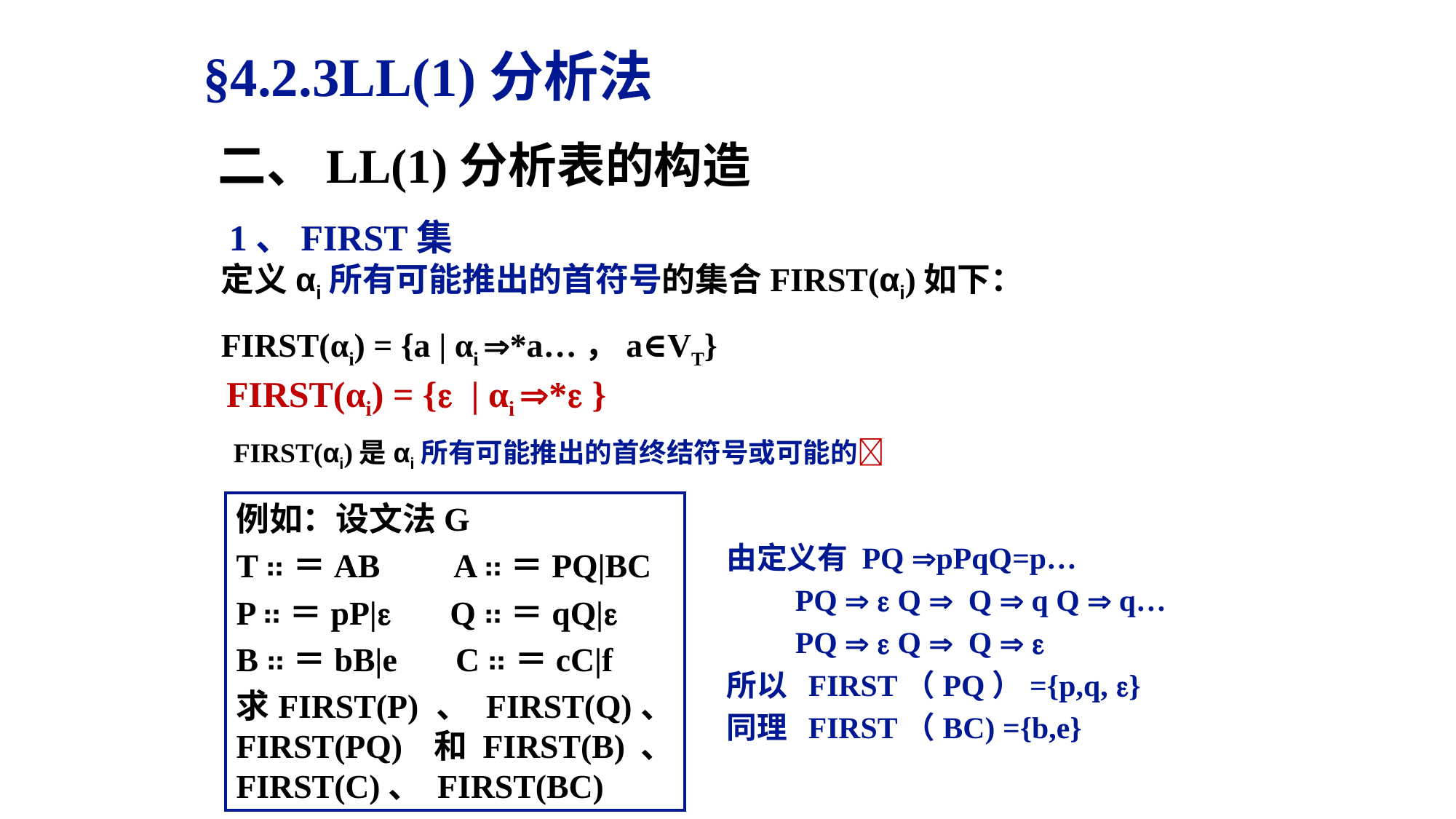

§4.2.3LL(1)分析法
二、LL(1)分析表的构造
1、FIRST集
定义αi所有可能推出的首符号的集合FIRST(αi)如下：
FIRST(αi) = {a | αi ⇒*a…，a∈VT}
FIRST(αi) = {ε  | αi ⇒*ε }
FIRST(αi)是αi所有可能推出的首终结符号或可能的ε
例如：设文法G
T ∷＝AB         A ∷＝PQ|BC
P ∷＝pP|ε       Q ∷＝qQ|ε
B ∷＝bB|e       C ∷＝cC|f
求FIRST(P) 、 FIRST(Q)、 FIRST(PQ) 和FIRST(B)、 FIRST(C)、 FIRST(BC)
由定义有 PQ ⇒pPqQ=p…
         PQ ⇒ ε Q ⇒  Q ⇒ q Q ⇒ q…
         PQ ⇒ ε Q ⇒  Q ⇒ ε
所以  FIRST（PQ）={p,q, ε}
同理  FIRST（BC) ={b,e}